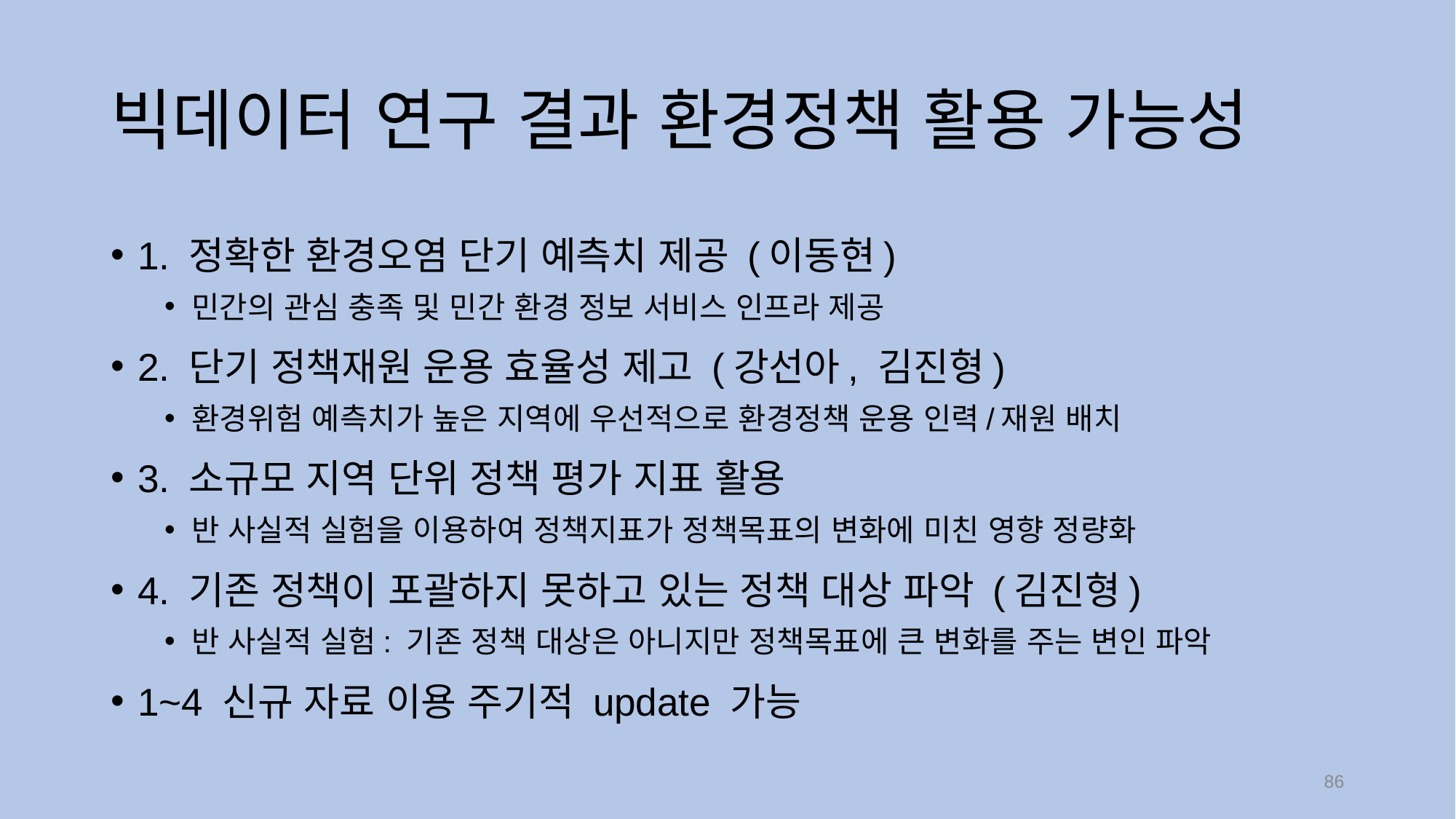

# 빅데이터 연구 결과 환경정책 활용 가능성
1. 정확한 환경오염 단기 예측치 제공 (이동현)
민간의 관심 충족 및 민간 환경 정보 서비스 인프라 제공
2. 단기 정책재원 운용 효율성 제고 (강선아, 김진형)
환경위험 예측치가 높은 지역에 우선적으로 환경정책 운용 인력/재원 배치
3. 소규모 지역 단위 정책 평가 지표 활용
반 사실적 실험을 이용하여 정책지표가 정책목표의 변화에 미친 영향 정량화
4. 기존 정책이 포괄하지 못하고 있는 정책 대상 파악 (김진형)
반 사실적 실험: 기존 정책 대상은 아니지만 정책목표에 큰 변화를 주는 변인 파악
1~4 신규 자료 이용 주기적 update 가능
86